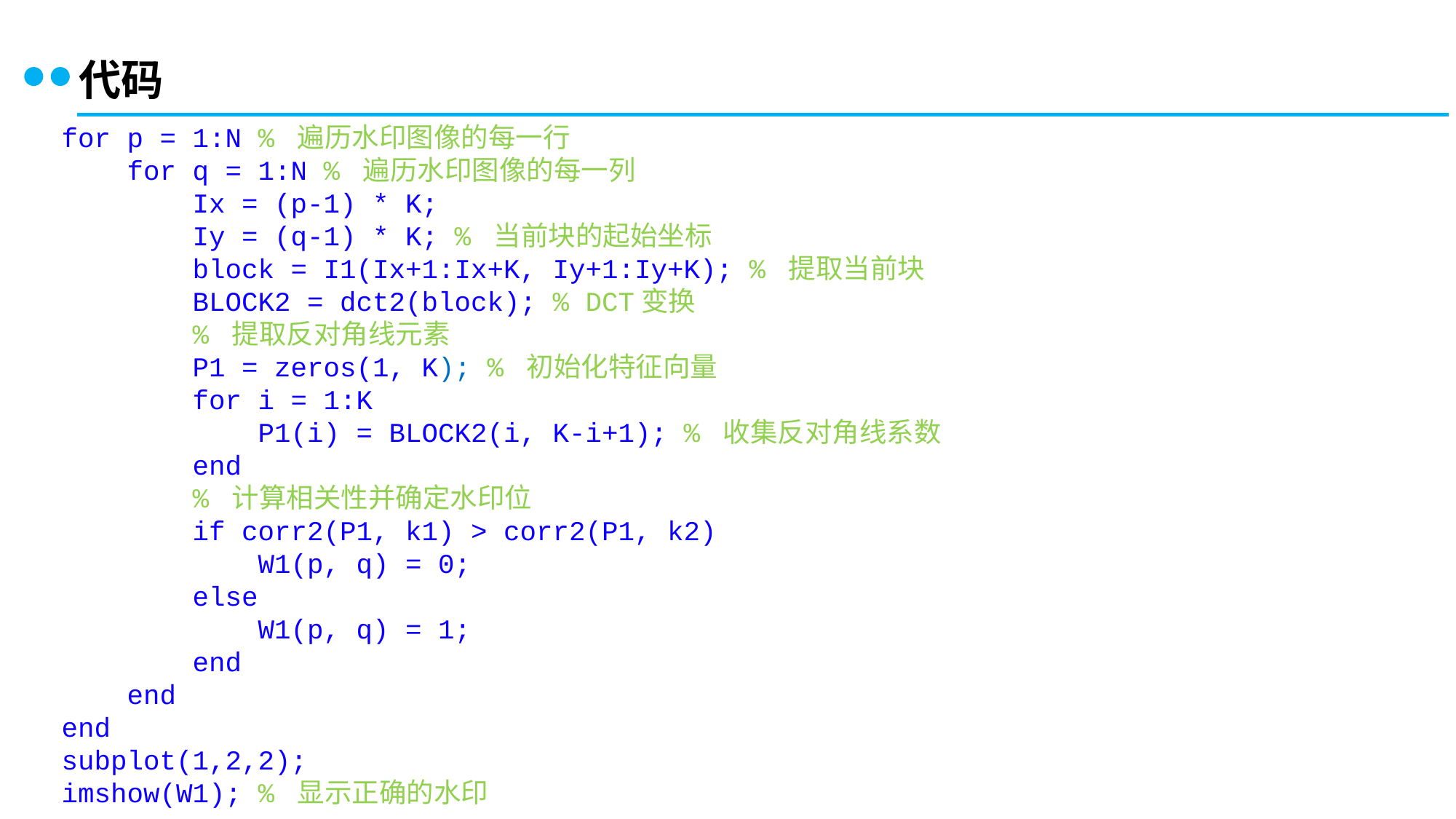

代码

for p = 1:N % 遍历水印图像的每一行
    for q = 1:N % 遍历水印图像的每一列
        Ix = (p-1) * K;
        Iy = (q-1) * K; % 当前块的起始坐标
        block = I1(Ix+1:Ix+K, Iy+1:Iy+K); % 提取当前块
        BLOCK2 = dct2(block); % DCT变换
        % 提取反对角线元素
        P1 = zeros(1, K); % 初始化特征向量
        for i = 1:K
            P1(i) = BLOCK2(i, K-i+1); % 收集反对角线系数
        end
        % 计算相关性并确定水印位
        if corr2(P1, k1) > corr2(P1, k2)
            W1(p, q) = 0;
        else
            W1(p, q) = 1;
        end
    end
end
subplot(1,2,2);
imshow(W1); % 显示正确的水印